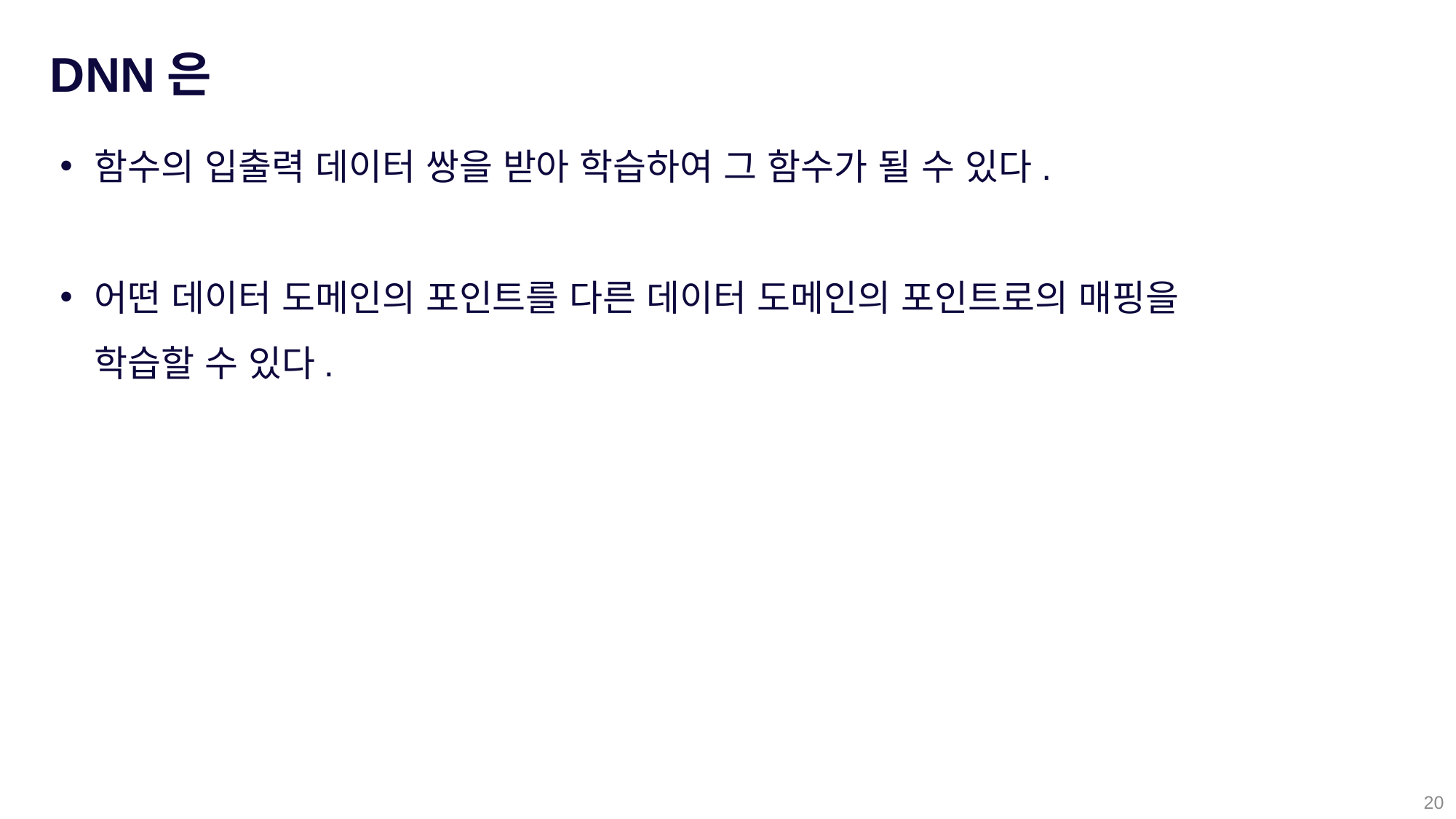

DNN은

함수의 입출력 데이터 쌍을 받아 학습하여 그 함수가 될 수 있다.

어떤 데이터 도메인의 포인트를 다른 데이터 도메인의 포인트로의 매핑을 학습할 수 있다.
20